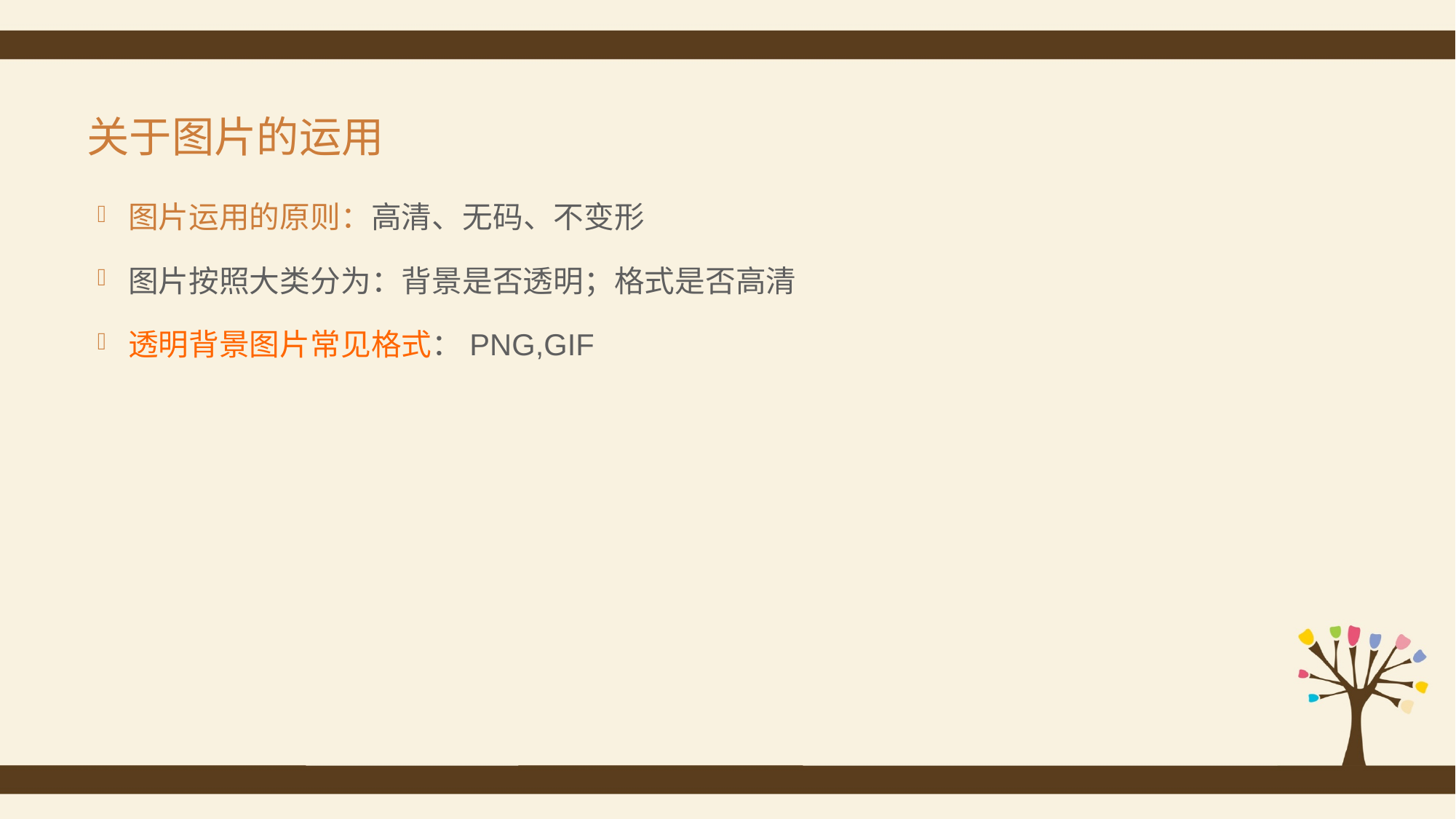

# 关于图片的运用
图片运用的原则：高清、无码、不变形
图片按照大类分为：背景是否透明；格式是否高清
透明背景图片常见格式：PNG,GIF